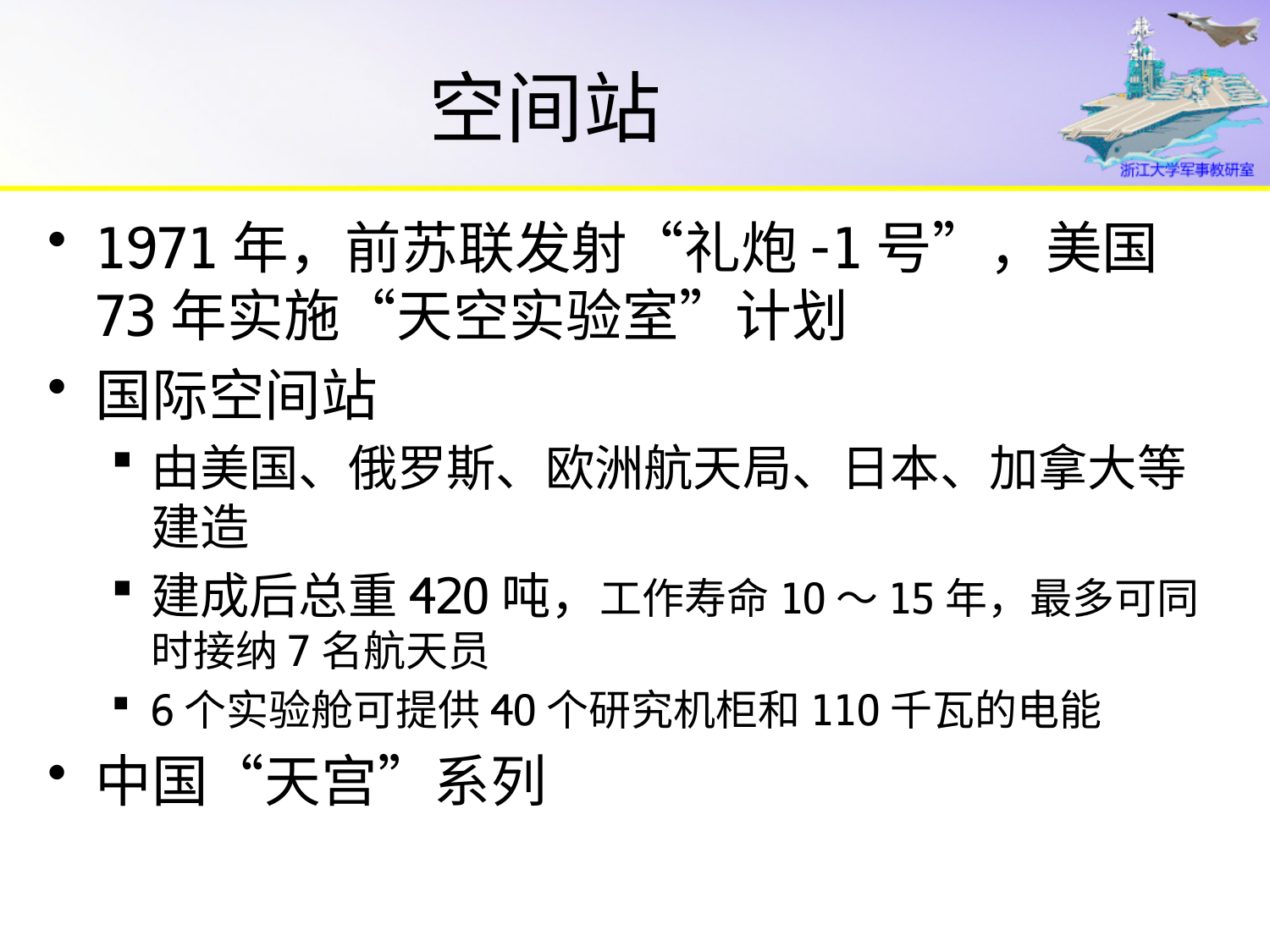

# 空间站
1971年，前苏联发射“礼炮-1号”，美国73年实施“天空实验室”计划
国际空间站
由美国、俄罗斯、欧洲航天局、日本、加拿大等建造
建成后总重420吨，工作寿命10～15年，最多可同时接纳7名航天员
6个实验舱可提供40个研究机柜和110千瓦的电能
中国“天宫”系列